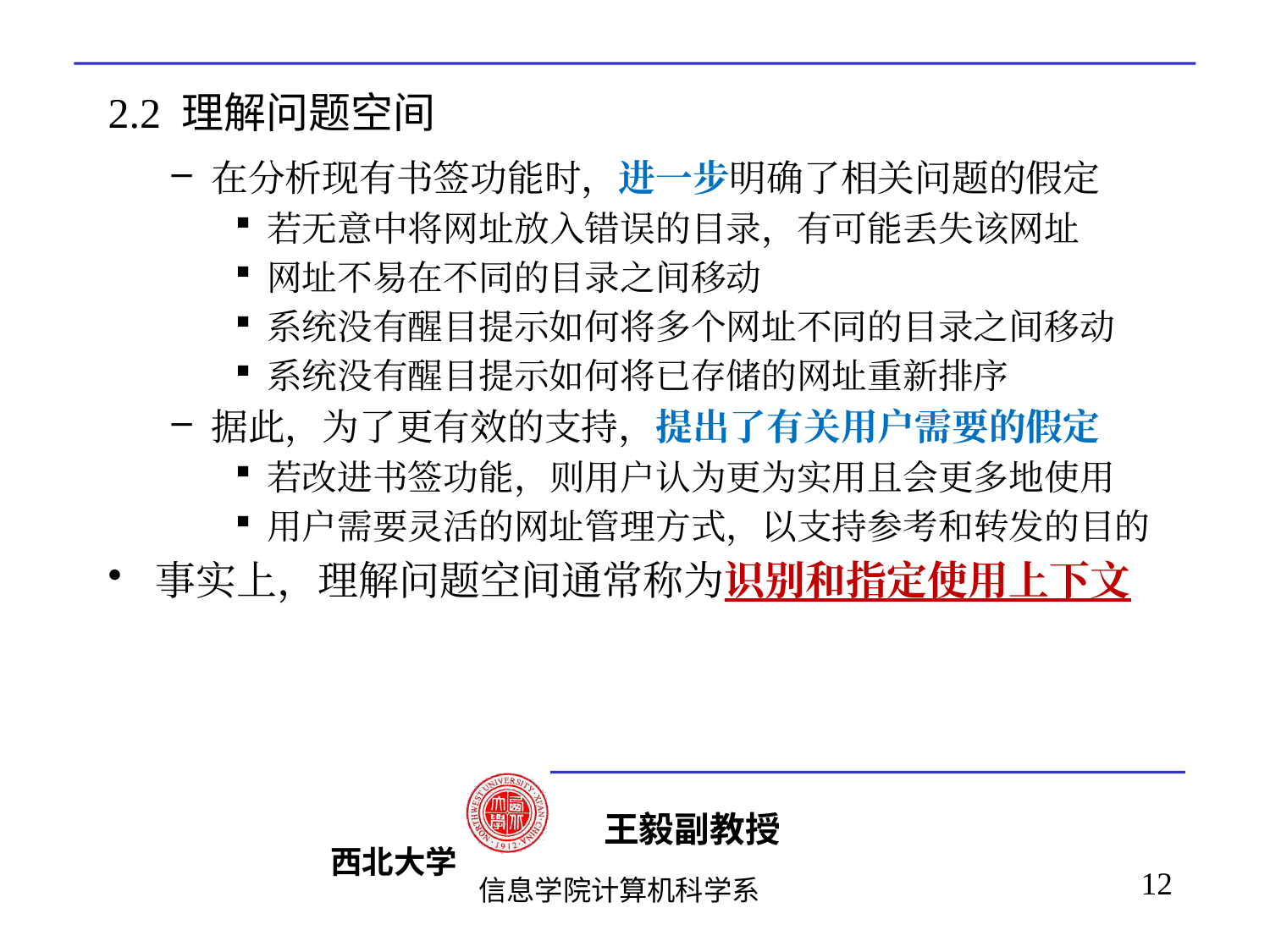

# 2.2 理解问题空间
在分析现有书签功能时，进一步明确了相关问题的假定
若无意中将网址放入错误的目录，有可能丢失该网址
网址不易在不同的目录之间移动
系统没有醒目提示如何将多个网址不同的目录之间移动
系统没有醒目提示如何将已存储的网址重新排序
据此，为了更有效的支持，提出了有关用户需要的假定
若改进书签功能，则用户认为更为实用且会更多地使用
用户需要灵活的网址管理方式，以支持参考和转发的目的
事实上，理解问题空间通常称为识别和指定使用上下文

12